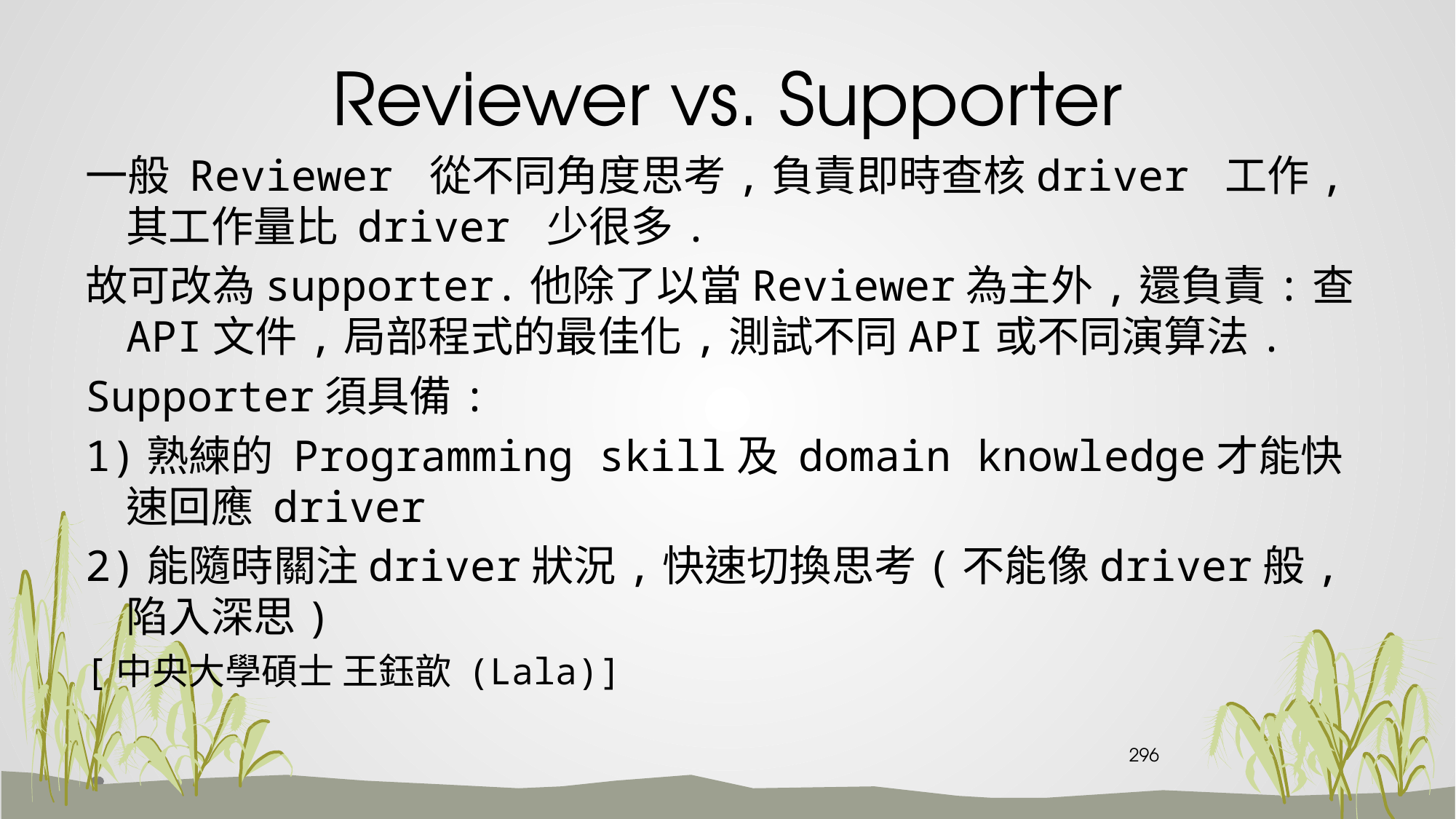

# Reviewer vs. Supporter

一般 Reviewer 從不同角度思考,負責即時查核driver 工作,其工作量比 driver 少很多.
故可改為supporter.他除了以當Reviewer為主外,還負責:查API文件,局部程式的最佳化,測試不同API或不同演算法.
Supporter須具備:
1)熟練的 Programming skill及 domain knowledge才能快速回應 driver
2)能隨時關注driver狀況,快速切換思考(不能像driver般,陷入深思)
[中央大學碩士 王鈺歆 (Lala)]
296